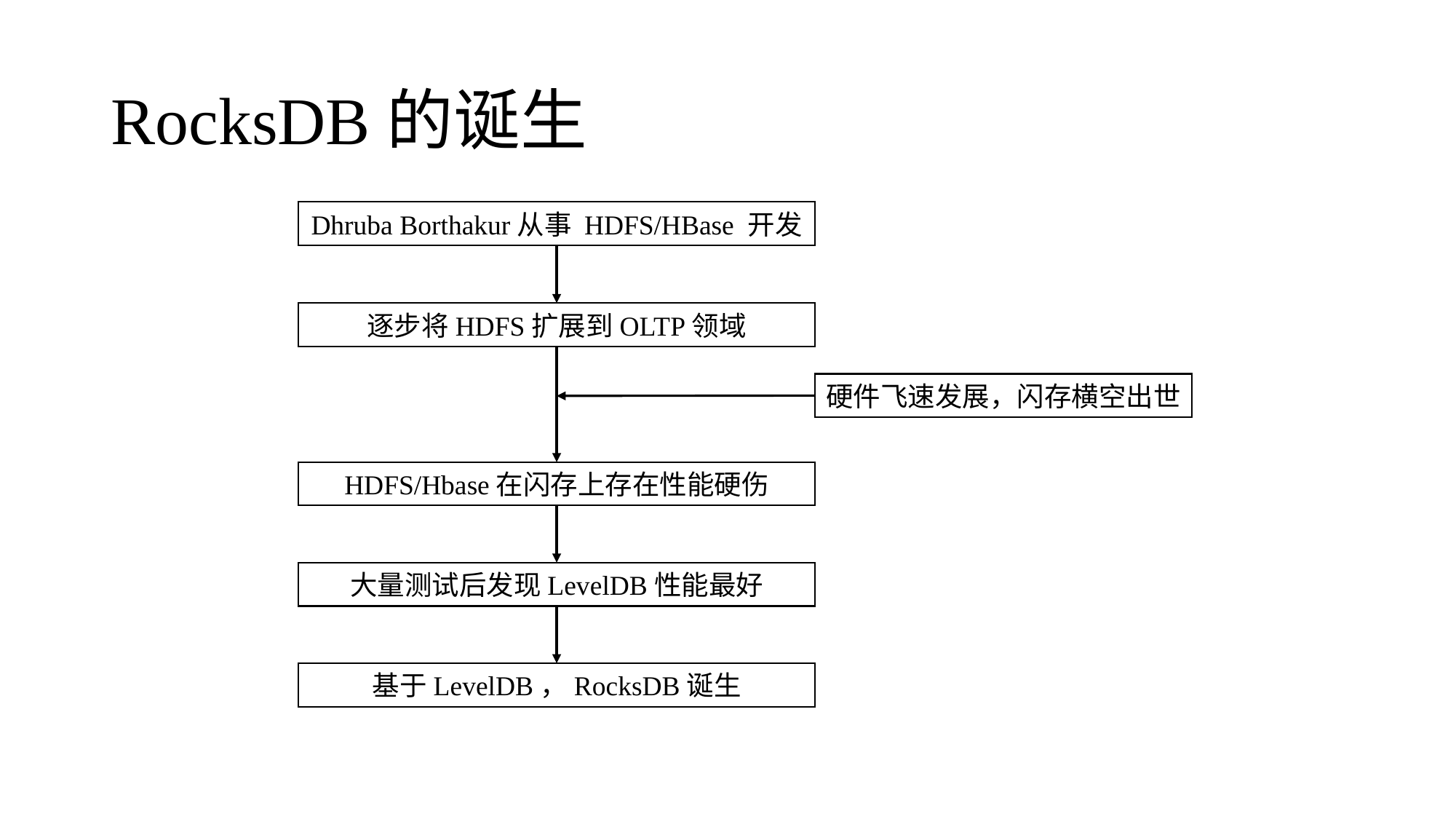

# RocksDB的诞生
Dhruba Borthakur从事 HDFS/HBase 开发
逐步将HDFS扩展到OLTP领域
硬件飞速发展，闪存横空出世
HDFS/Hbase在闪存上存在性能硬伤
大量测试后发现LevelDB性能最好
基于LevelDB，RocksDB诞生